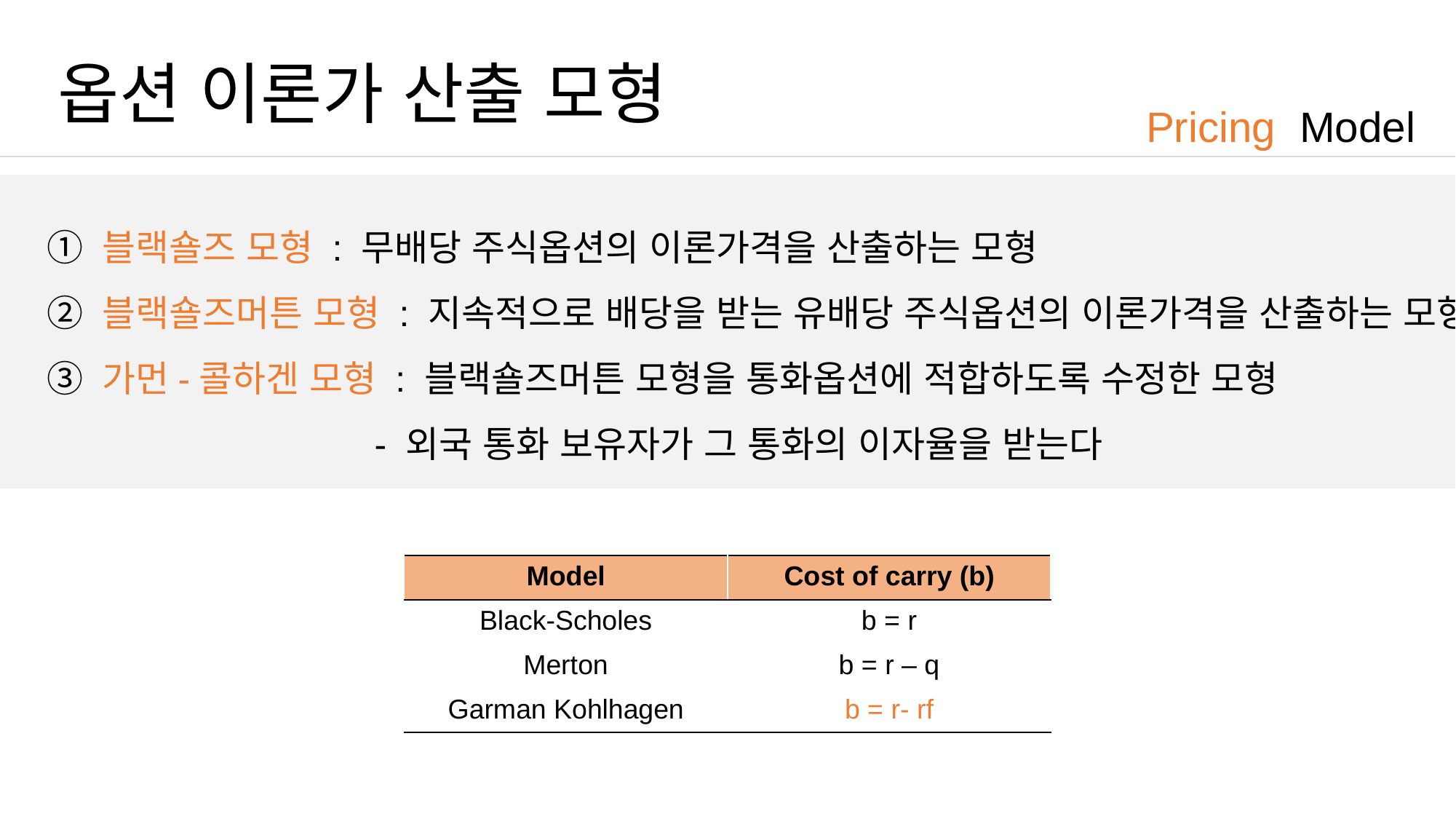

옵션 이론가 산출 모형
Pricing  Model

① 블랙숄즈 모형 : 무배당 주식옵션의 이론가격을 산출하는 모형
② 블랙숄즈머튼 모형 : 지속적으로 배당을 받는 유배당 주식옵션의 이론가격을 산출하는 모형
③ 가먼-콜하겐 모형 : 블랙숄즈머튼 모형을 통화옵션에 적합하도록 수정한 모형
			- 외국 통화 보유자가 그 통화의 이자율을 받는다
| Model | Cost of carry (b) |
| --- | --- |
| Black-Scholes | b = r |
| Merton | b = r – q |
| Garman Kohlhagen | b = r- rf |